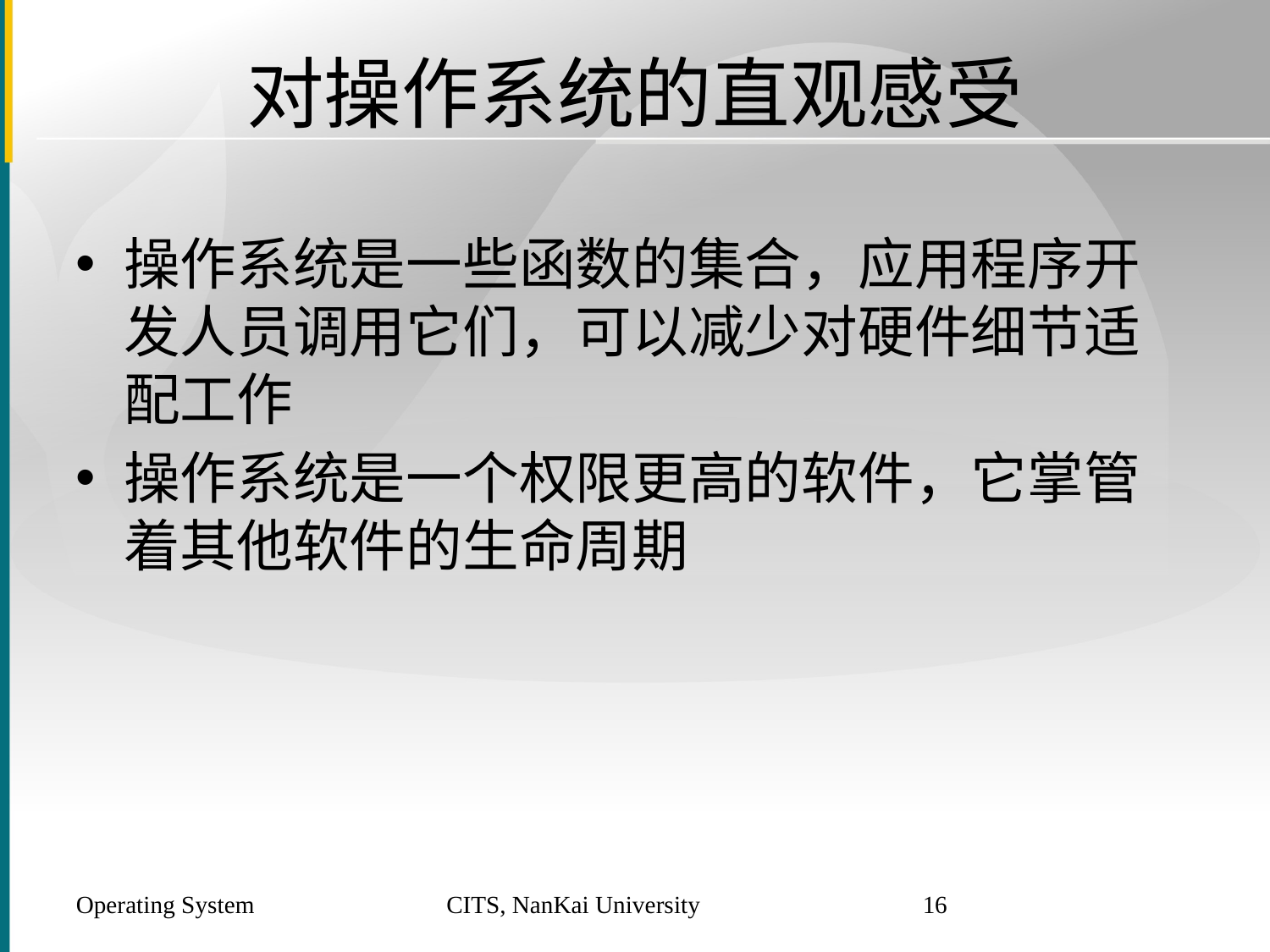

# 对操作系统的直观感受
操作系统是一些函数的集合，应用程序开发人员调用它们，可以减少对硬件细节适配工作
操作系统是一个权限更高的软件，它掌管着其他软件的生命周期
Operating System
CITS, NanKai University
16